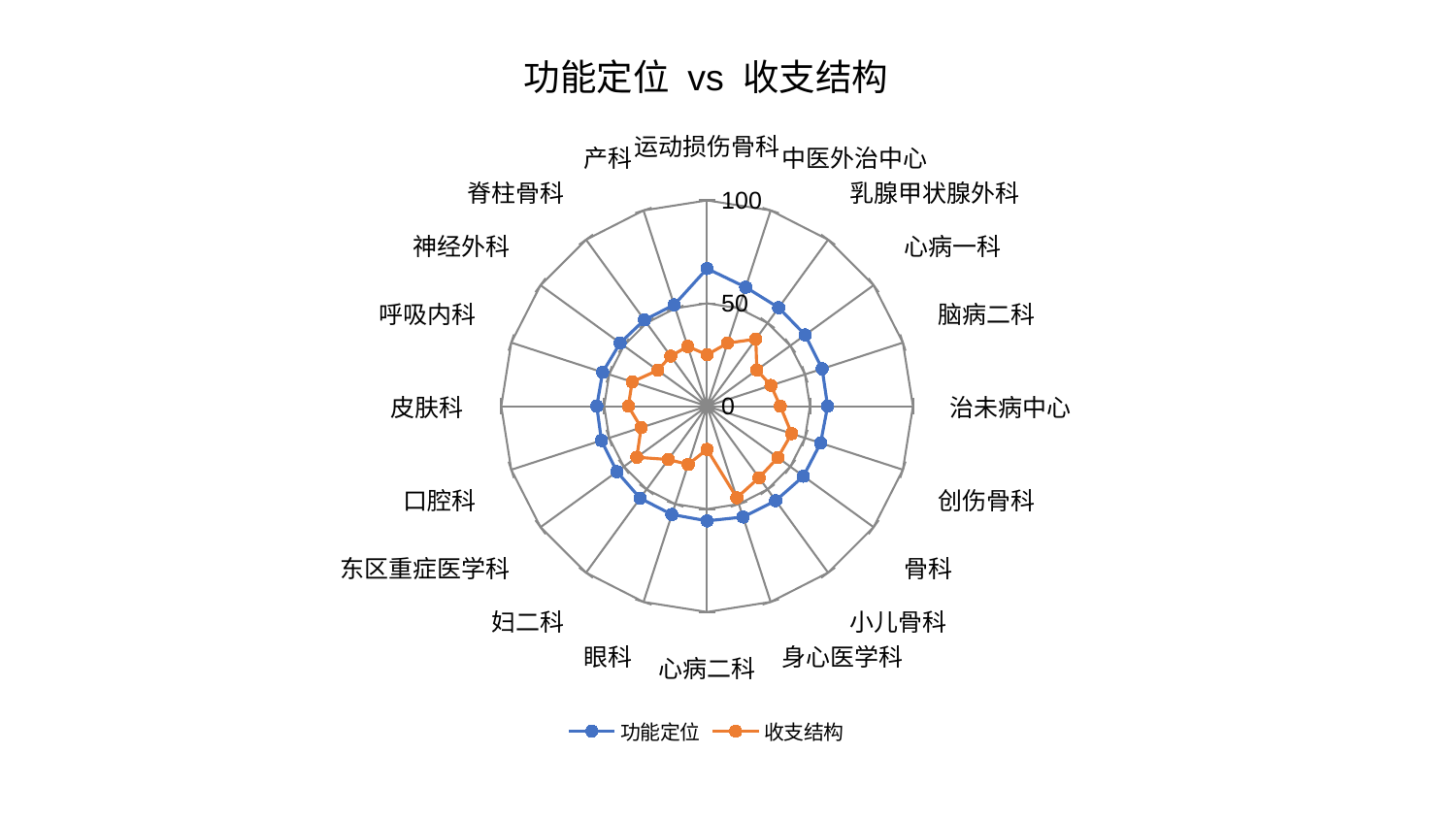

### Chart: 功能定位 vs 收支结构

| Category | 功能定位 | 收支结构 |
|---|---|---|
| 运动损伤骨科 | 66.8668696316368 | 25.02245636416861 |
| 中医外治中心 | 60.78081138442299 | 32.22196940336233 |
| 乳腺甲状腺外科 | 59.16121078081465 | 40.3060751797566 |
| 心病一科 | 58.88095804738589 | 29.902631751988917 |
| 脑病二科 | 58.75641419750594 | 32.637464469503456 |
| 治未病中心 | 58.56520814836335 | 35.57399250165148 |
| 创伤骨科 | 57.974990170145574 | 43.200262174380754 |
| 骨科 | 57.87971814171731 | 42.50840427736719 |
| 小儿骨科 | 56.75638212962482 | 42.96409255069103 |
| 身心医学科 | 56.6185375064674 | 46.794726571882286 |
| 心病二科 | 55.72457682494343 | 21.00508729792631 |
| 眼科 | 55.341842984123346 | 29.756831066245095 |
| 妇二科 | 55.30521994255142 | 32.04059654818656 |
| 东区重症医学科 | 54.15961885337331 | 42.21841984392674 |
| 口腔科 | 53.96959695887519 | 33.66646114894077 |
| 皮肤科 | 53.57828770513224 | 38.25199291869672 |
| 呼吸内科 | 53.36075574284265 | 38.2671835564064 |
| 神经外科 | 52.20899970834698 | 29.652369432009138 |
| 脊柱骨科 | 51.85145388470305 | 30.108803897732525 |
| 产科 | 51.76033198203094 | 30.53840018800021 |
37